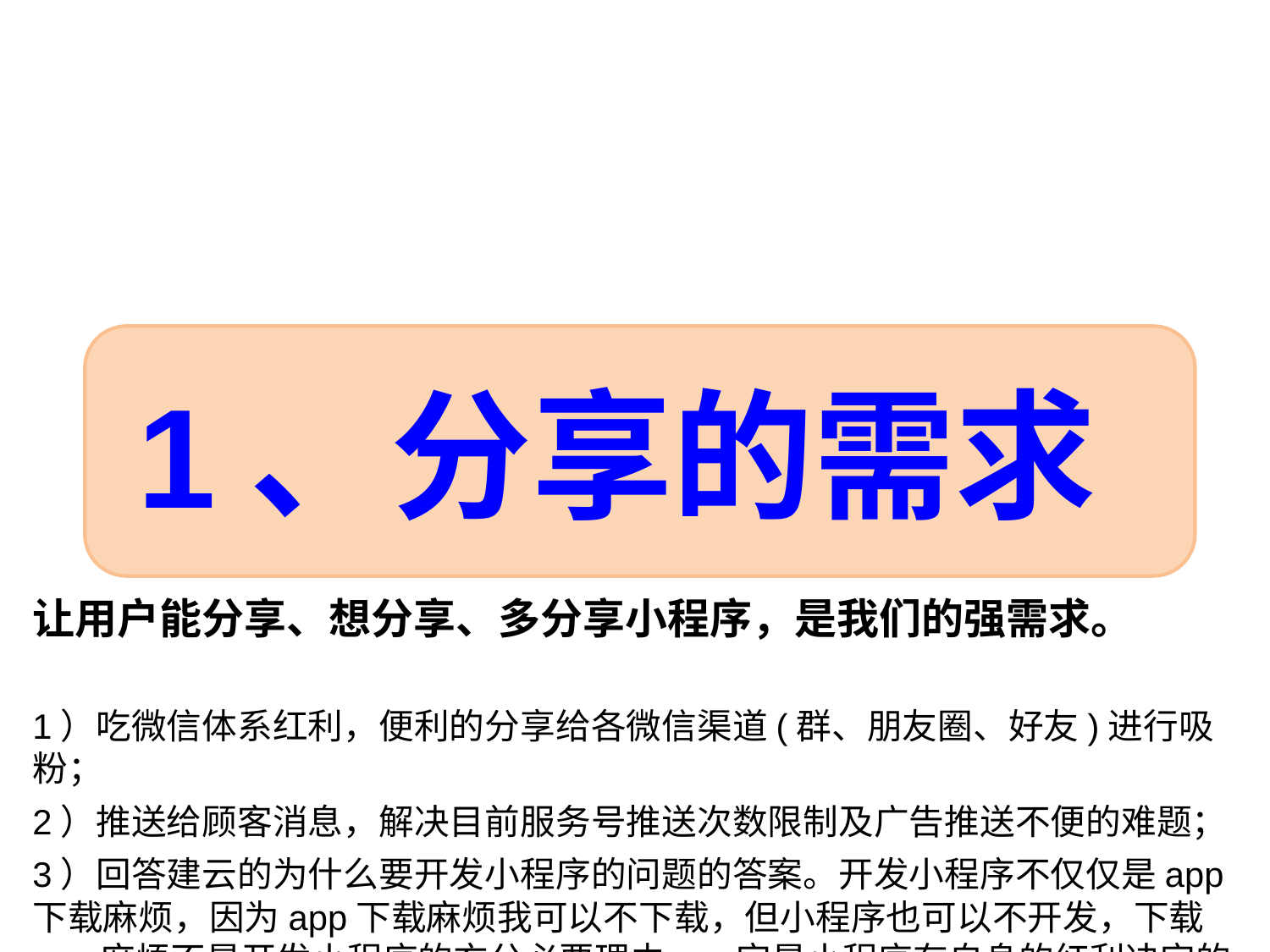

1、分享的需求
让用户能分享、想分享、多分享小程序，是我们的强需求。

1）吃微信体系红利，便利的分享给各微信渠道(群、朋友圈、好友)进行吸粉；
2）推送给顾客消息，解决目前服务号推送次数限制及广告推送不便的难题；
3）回答建云的为什么要开发小程序的问题的答案。开发小程序不仅仅是app下载麻烦，因为app下载麻烦我可以不下载，但小程序也可以不开发，下载app麻烦不是开发小程序的充分必要理由，一定是小程序有自身的红利决定的。